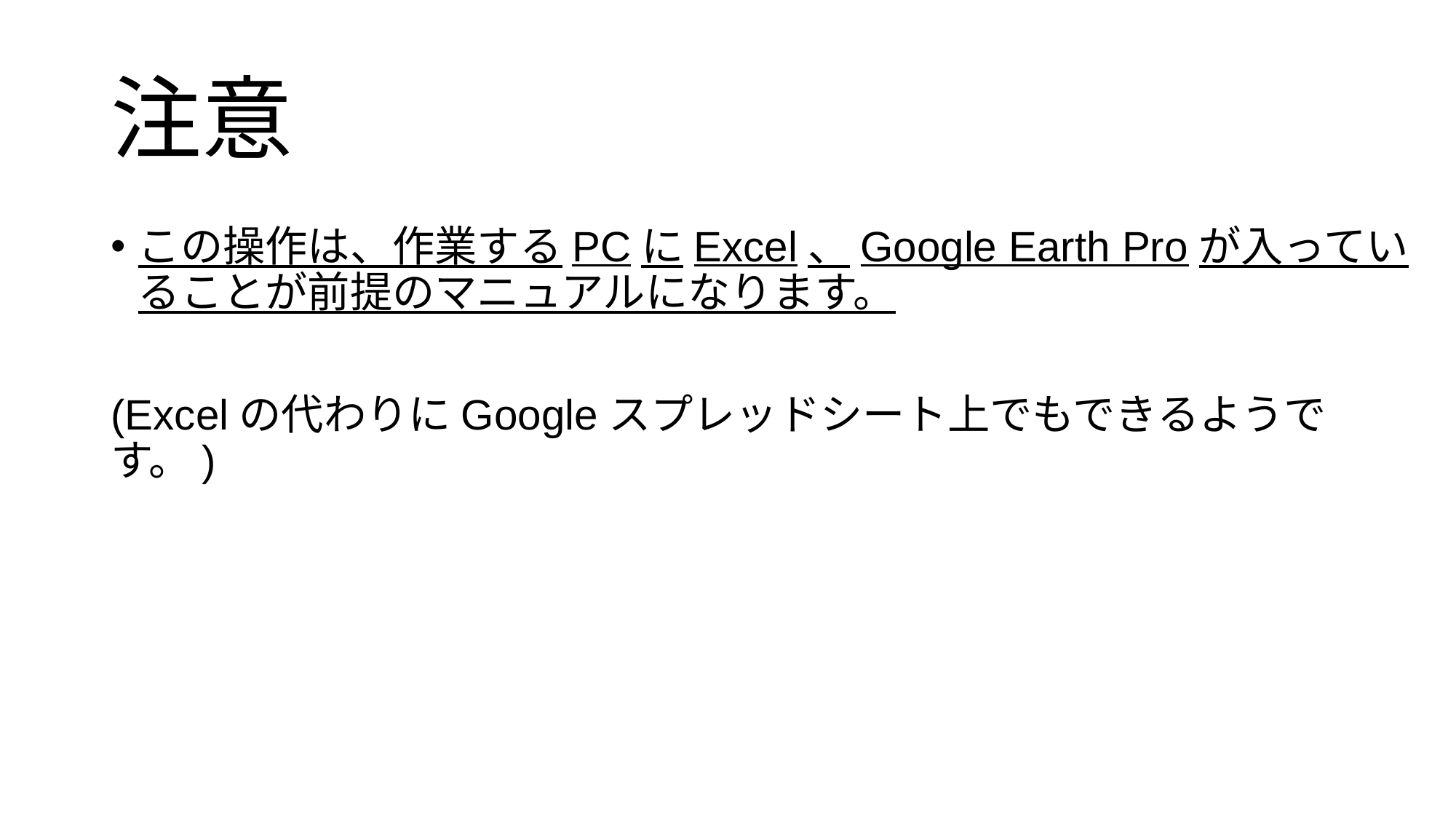

# 注意
この操作は、作業するPCにExcel、Google Earth Proが入っていることが前提のマニュアルになります。

(Excelの代わりにGoogleスプレッドシート上でもできるようです。)